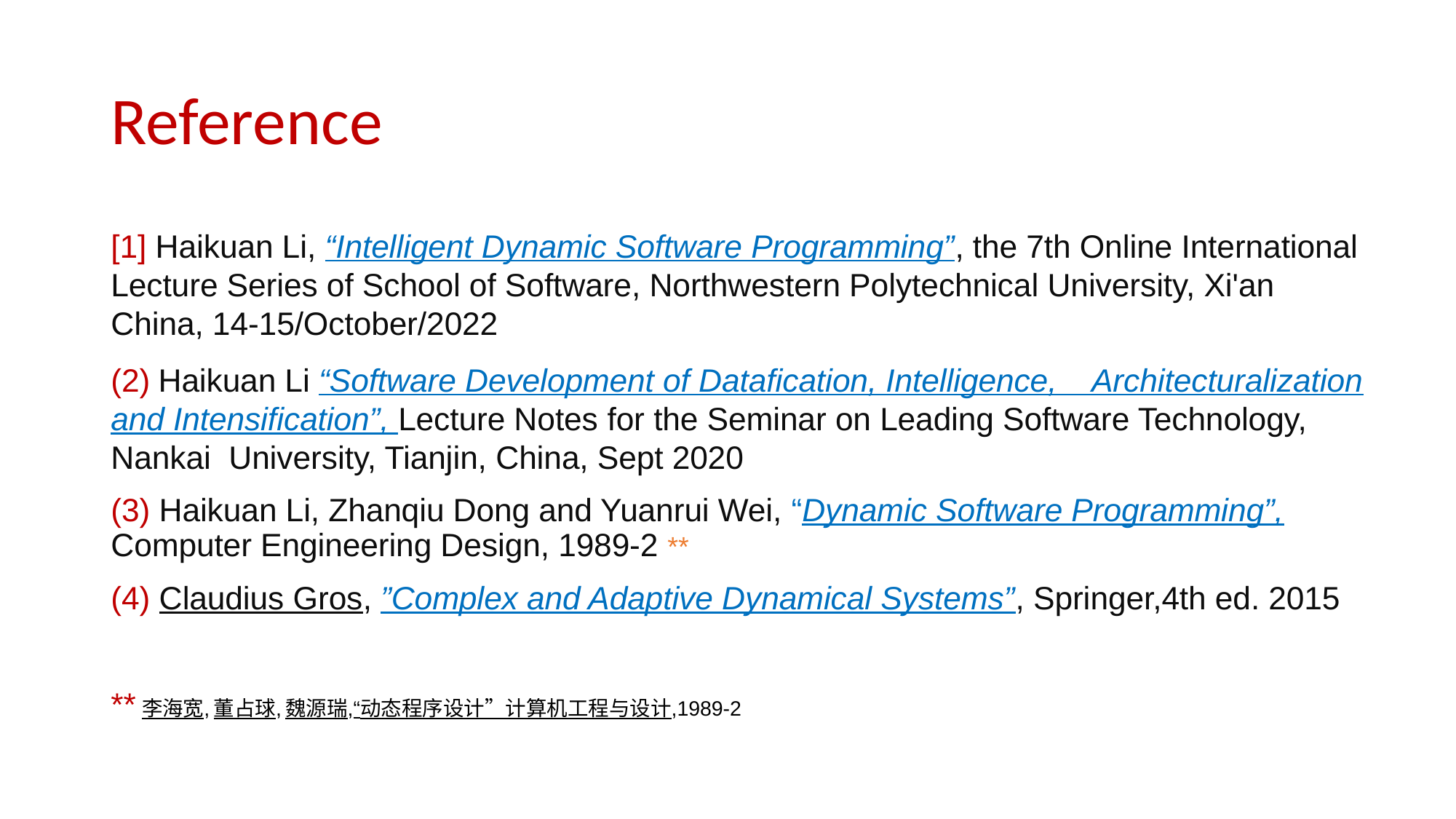

# Reference
[1] Haikuan Li, “Intelligent Dynamic Software Programming”, the 7th Online International Lecture Series of School of Software, Northwestern Polytechnical University, Xi'an China, 14-15/October/2022
(2) Haikuan Li “Software Development of Datafication, Intelligence,    Architecturalization and Intensification”, Lecture Notes for the Seminar on Leading Software Technology,  Nankai  University, Tianjin, China, Sept 2020
(3) Haikuan Li, Zhanqiu Dong and Yuanrui Wei, “Dynamic Software Programming”, Computer Engineering Design, 1989-2 **
(4) Claudius Gros, ”Complex and Adaptive Dynamical Systems”, Springer,4th ed. 2015

**李海宽,董占球,魏源瑞,“动态程序设计”计算机工程与设计,1989-2